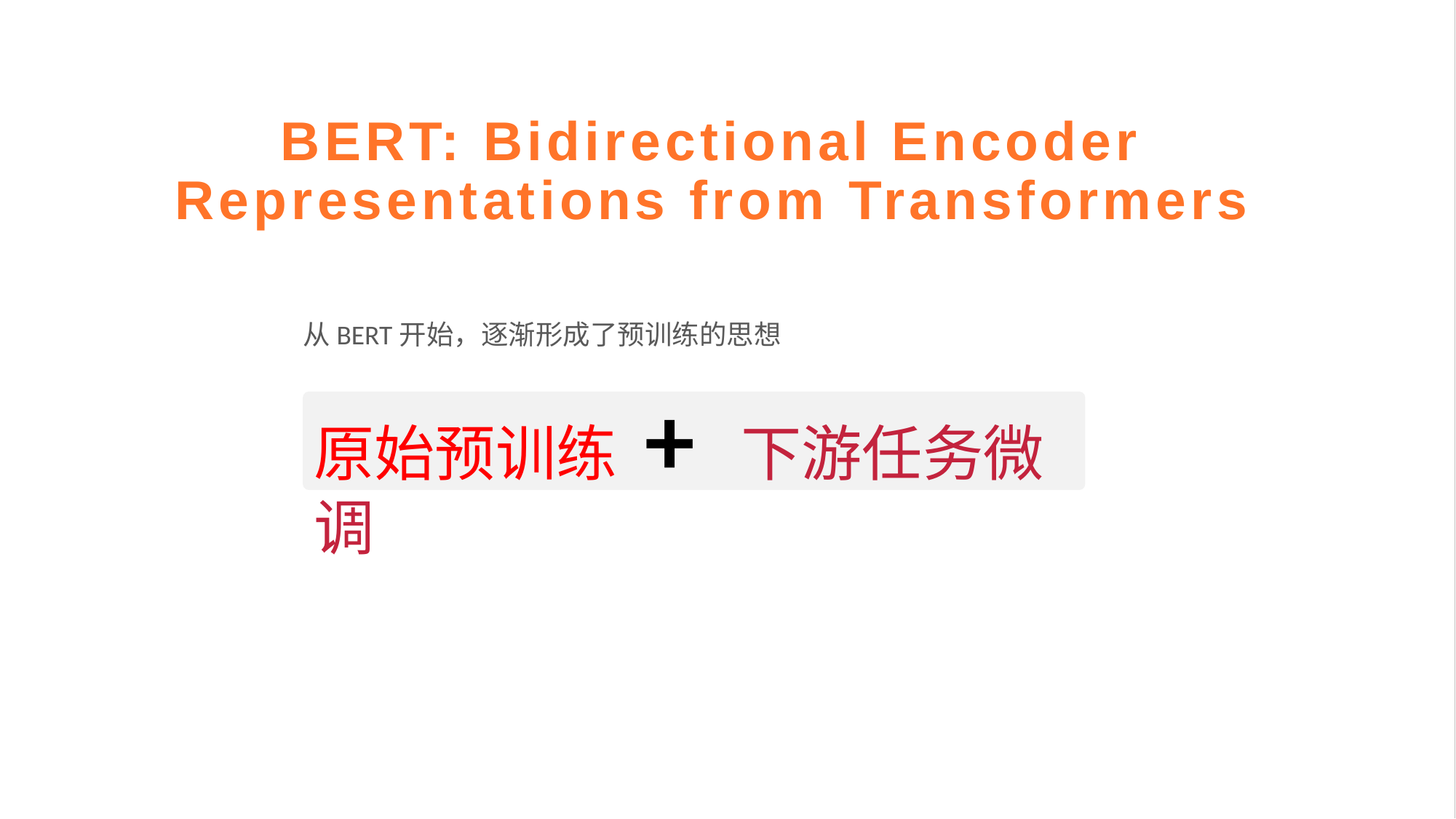

# BERT: Bidirectional Encoder Representations from Transformers
从BERT开始，逐渐形成了预训练的思想
原始预训练 + 下游任务微调